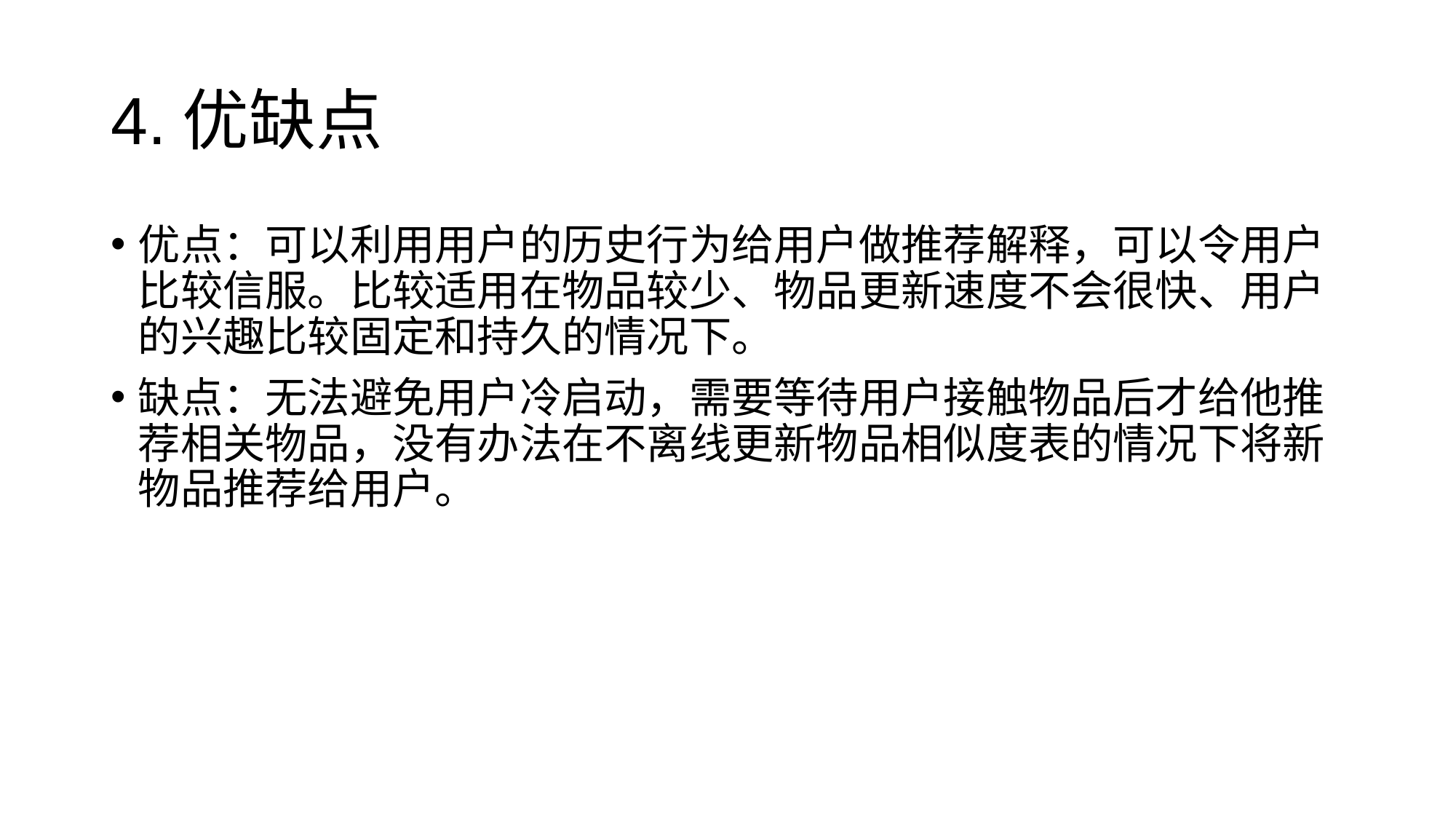

# 4.优缺点
优点：可以利用用户的历史行为给用户做推荐解释，可以令用户比较信服。比较适用在物品较少、物品更新速度不会很快、用户的兴趣比较固定和持久的情况下。
缺点：无法避免用户冷启动，需要等待用户接触物品后才给他推荐相关物品，没有办法在不离线更新物品相似度表的情况下将新物品推荐给用户。